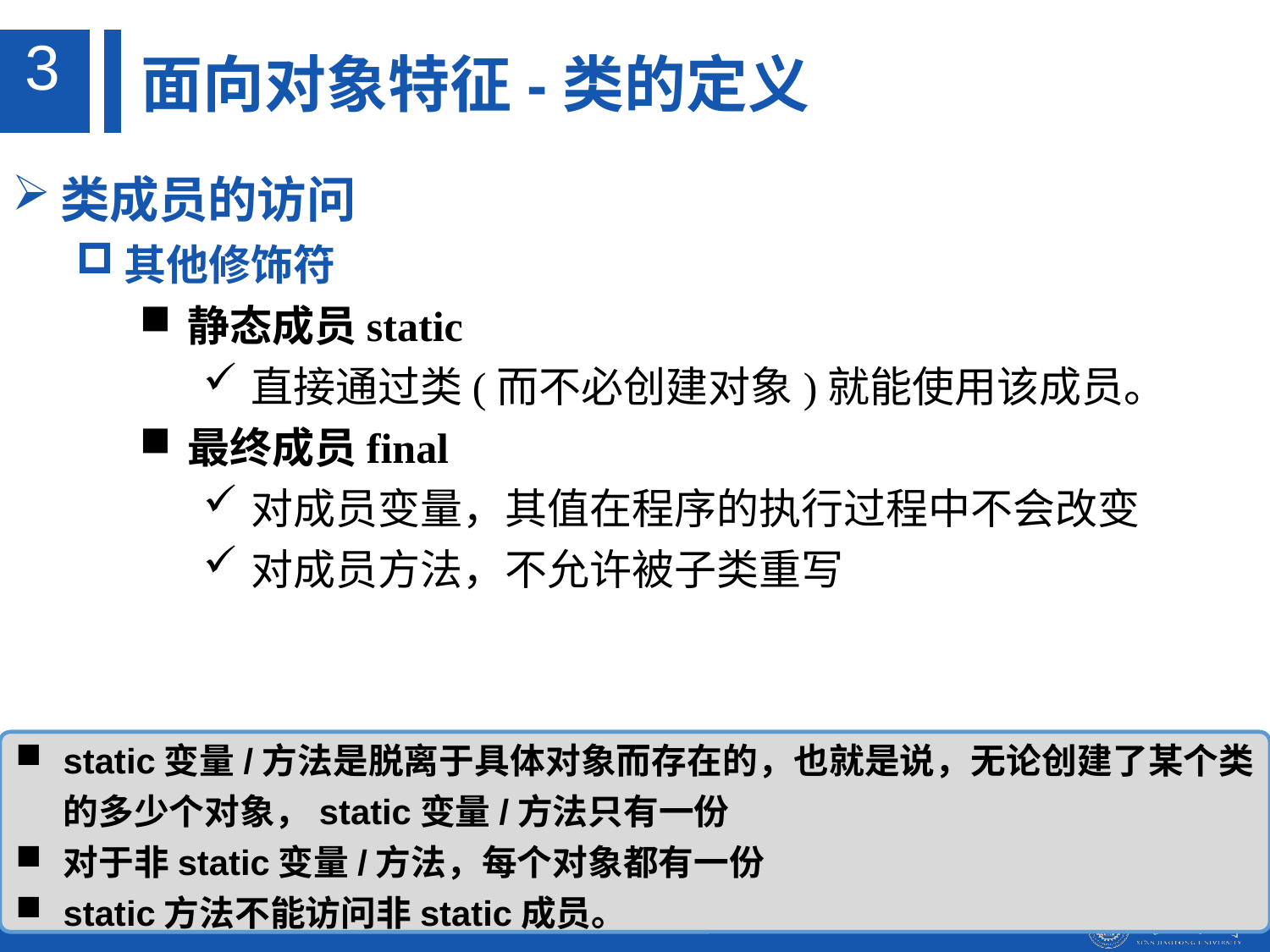

3
面向对象特征-类的定义
类成员的访问
其他修饰符
静态成员static
直接通过类(而不必创建对象)就能使用该成员。
最终成员final
对成员变量，其值在程序的执行过程中不会改变
对成员方法，不允许被子类重写

static变量/方法是脱离于具体对象而存在的，也就是说，无论创建了某个类的多少个对象，static变量/方法只有一份
对于非static变量/方法，每个对象都有一份
static方法不能访问非static成员。